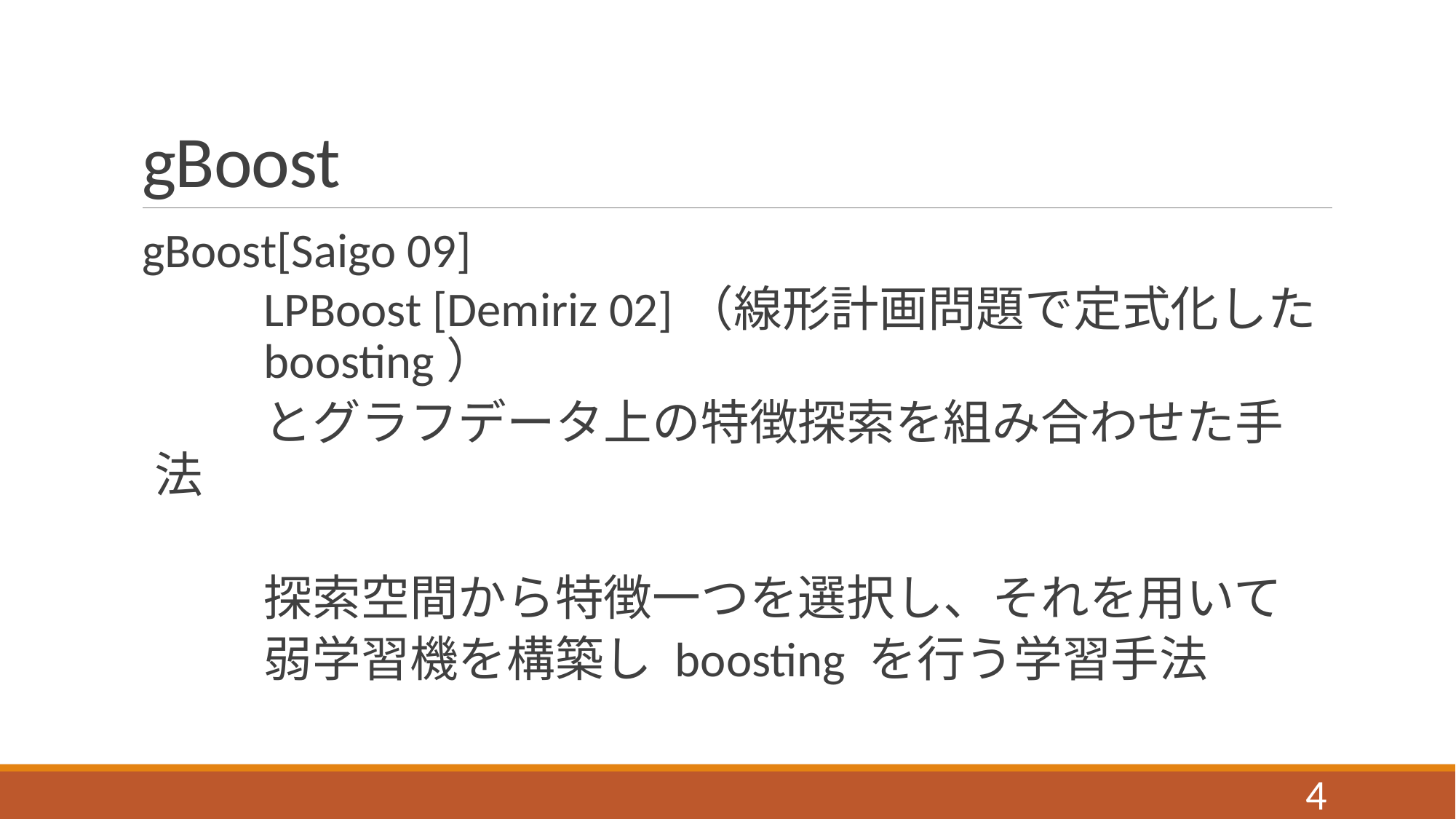

# gBoost
gBoost[Saigo 09]
	LPBoost [Demiriz 02]（線形計画問題で定式化した	boosting）
	とグラフデータ上の特徴探索を組み合わせた手法

	探索空間から特徴一つを選択し、それを用いて
	弱学習機を構築し boosting を行う学習手法
4